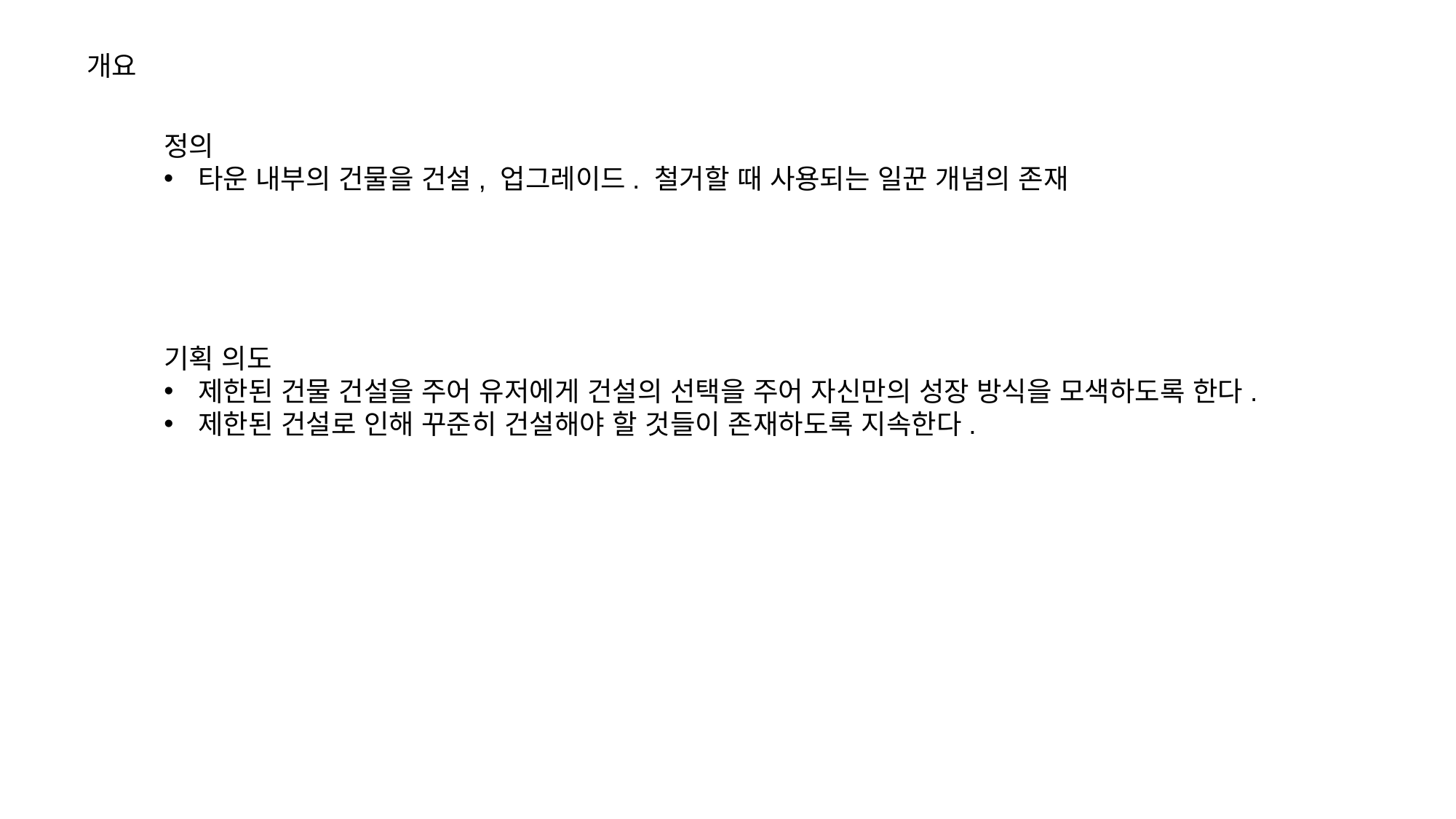

개요
정의
타운 내부의 건물을 건설, 업그레이드. 철거할 때 사용되는 일꾼 개념의 존재
기획 의도
제한된 건물 건설을 주어 유저에게 건설의 선택을 주어 자신만의 성장 방식을 모색하도록 한다.
제한된 건설로 인해 꾸준히 건설해야 할 것들이 존재하도록 지속한다.